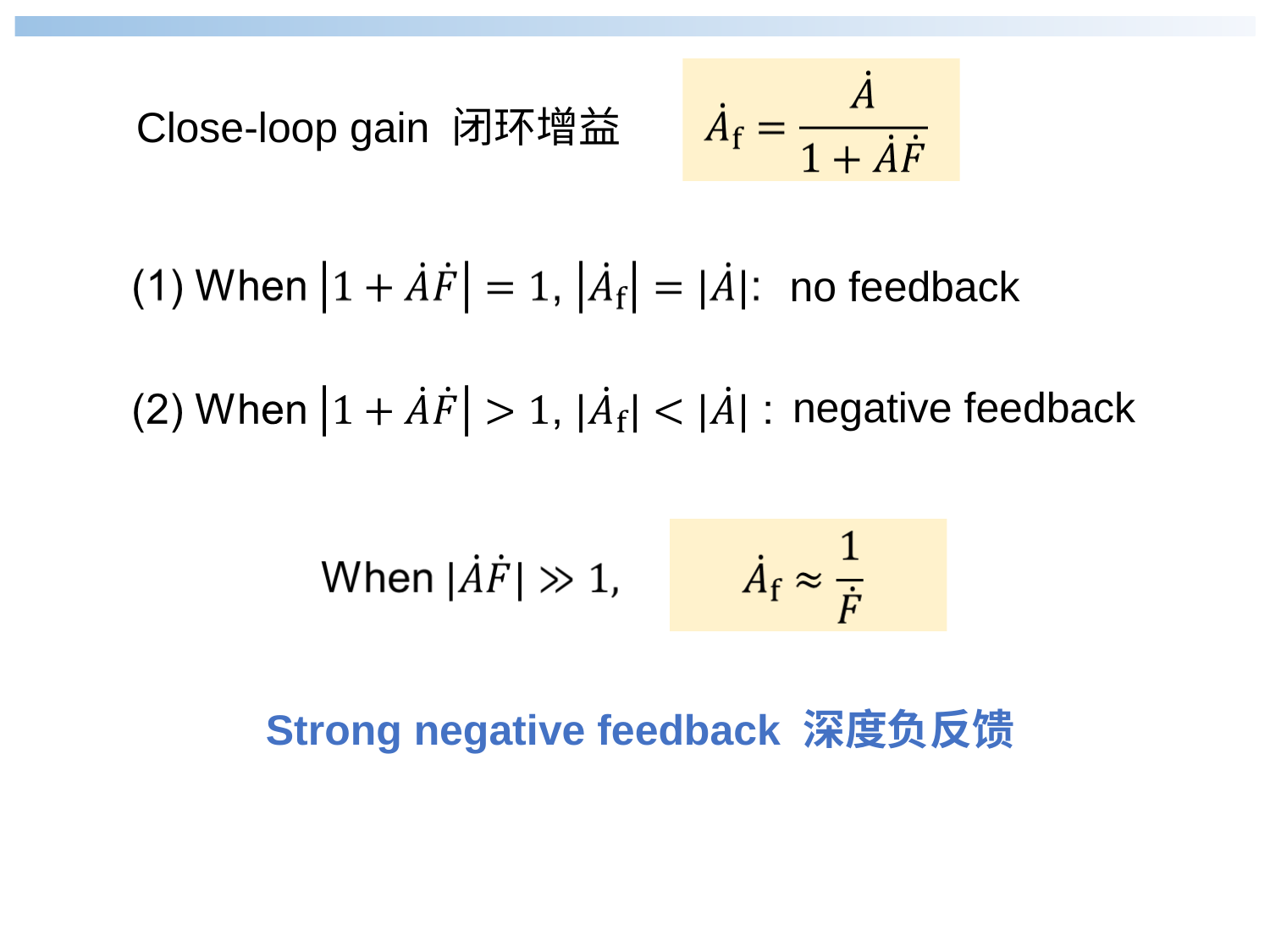

Close-loop gain 闭环增益

no feedback

negative feedback

Strong negative feedback 深度负反馈